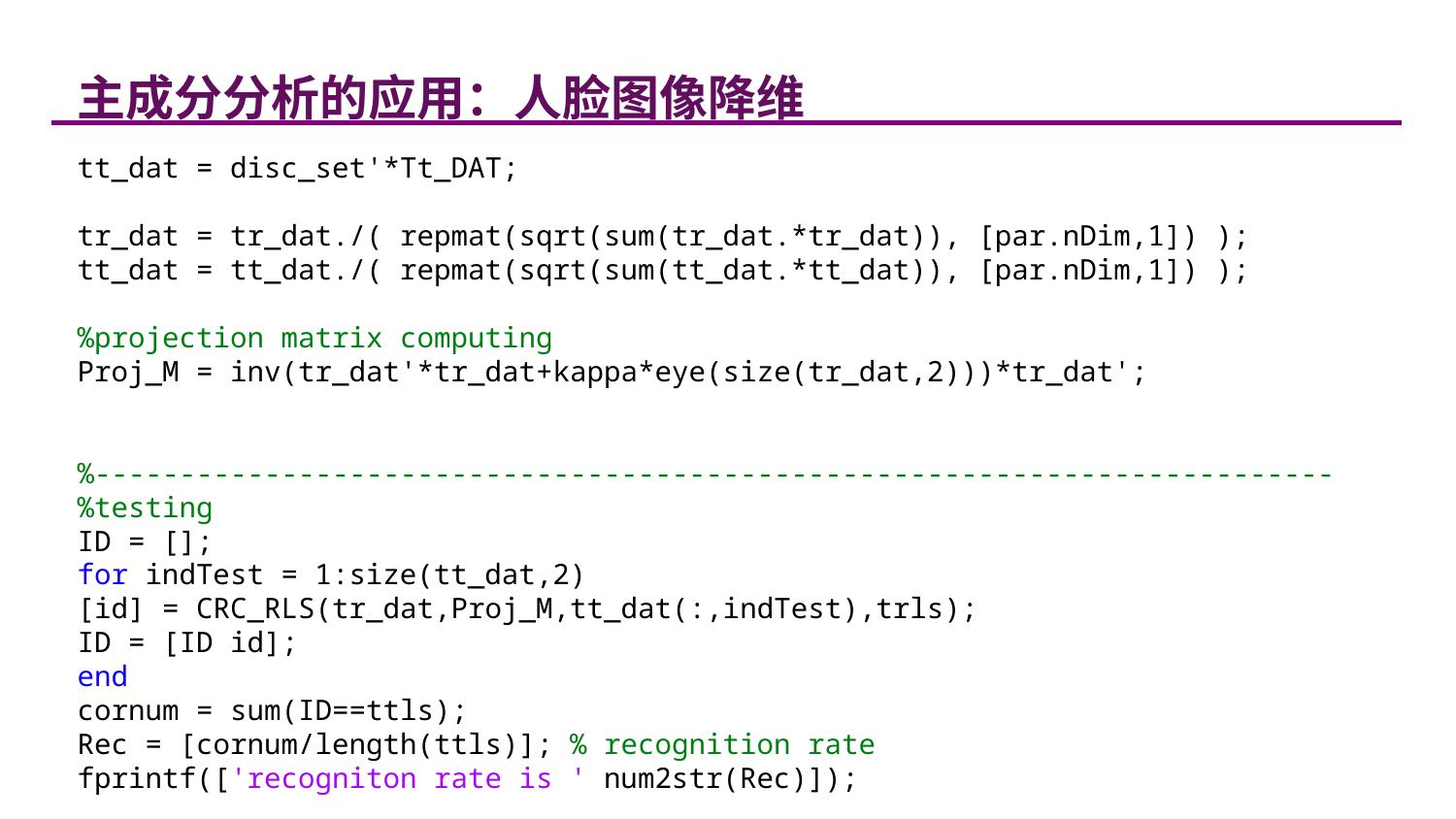

主成分分析的应用：人脸图像降维
tt_dat = disc_set'*Tt_DAT;

tr_dat = tr_dat./( repmat(sqrt(sum(tr_dat.*tr_dat)), [par.nDim,1]) );
tt_dat = tt_dat./( repmat(sqrt(sum(tt_dat.*tt_dat)), [par.nDim,1]) );
%projection matrix computing
Proj_M = inv(tr_dat'*tr_dat+kappa*eye(size(tr_dat,2)))*tr_dat';

%-------------------------------------------------------------------------
%testing
ID = [];
for indTest = 1:size(tt_dat,2)
[id] = CRC_RLS(tr_dat,Proj_M,tt_dat(:,indTest),trls);
ID = [ID id];
end
cornum = sum(ID==ttls);
Rec = [cornum/length(ttls)]; % recognition rate
fprintf(['recogniton rate is ' num2str(Rec)]);